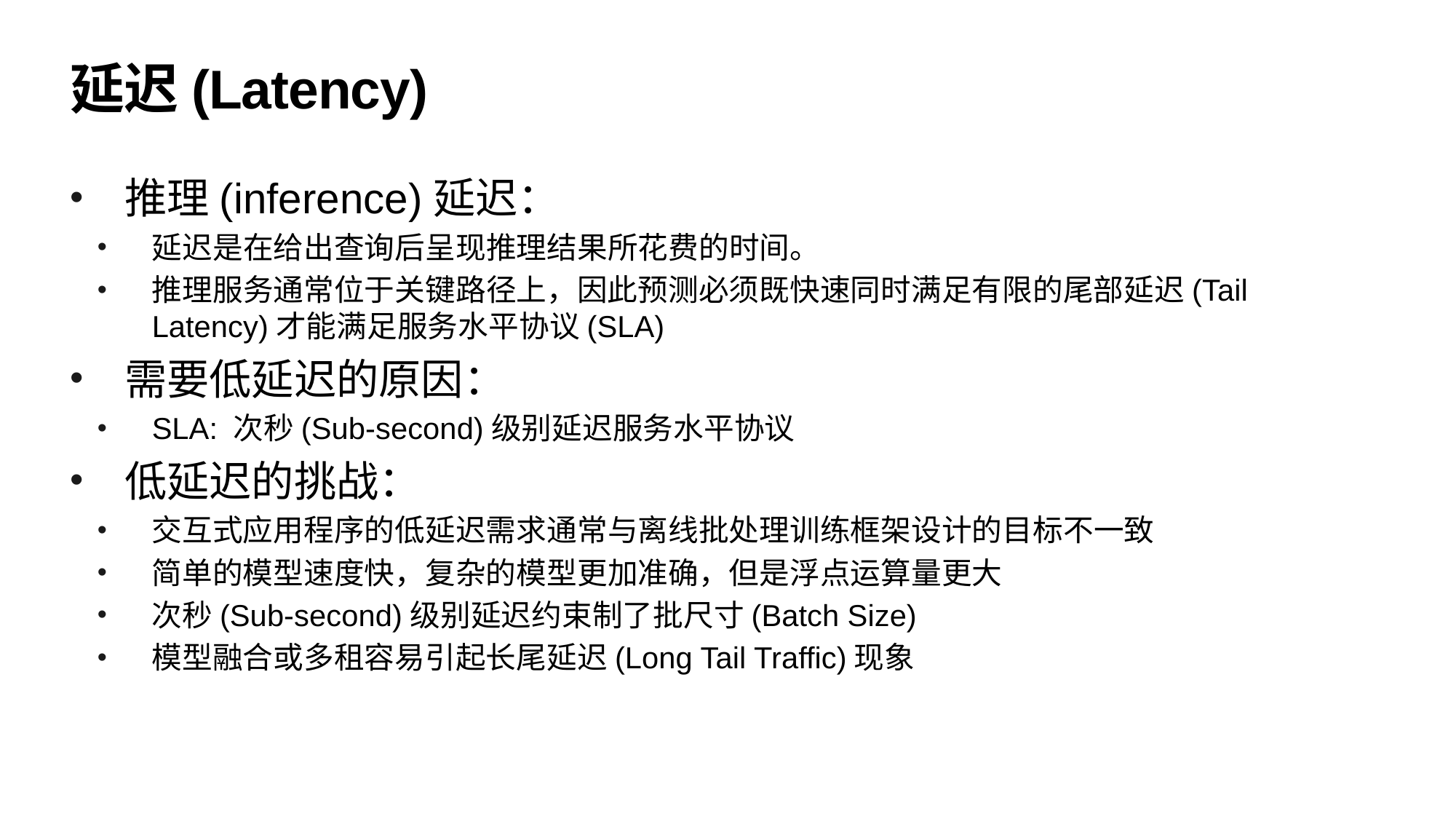

# 延迟(Latency)
推理(inference)延迟：
延迟是在给出查询后呈现推理结果所花费的时间。
推理服务通常位于关键路径上，因此预测必须既快速同时满足有限的尾部延迟(Tail Latency)才能满足服务水平协议(SLA)
需要低延迟的原因：
SLA: 次秒(Sub-second)级别延迟服务水平协议
低延迟的挑战：
交互式应用程序的低延迟需求通常与离线批处理训练框架设计的目标不一致
简单的模型速度快，复杂的模型更加准确，但是浮点运算量更大
次秒(Sub-second)级别延迟约束制了批尺寸(Batch Size)
模型融合或多租容易引起长尾延迟(Long Tail Traffic)现象